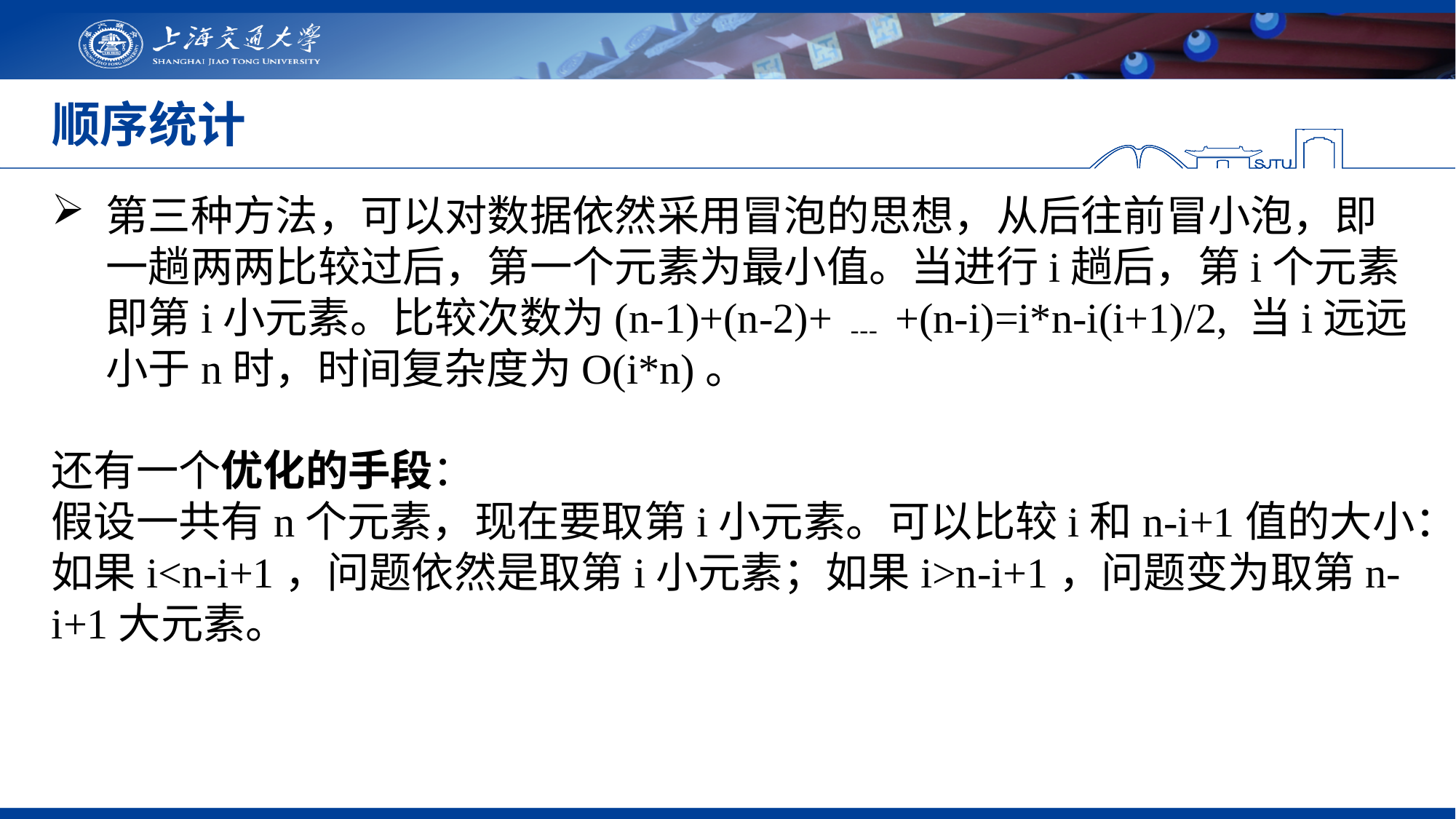

# 顺序统计
第三种方法，可以对数据依然采用冒泡的思想，从后往前冒小泡，即一趟两两比较过后，第一个元素为最小值。当进行i趟后，第i个元素即第i小元素。比较次数为(n-1)+(n-2)+﹍+(n-i)=i*n-i(i+1)/2, 当i远远小于n时，时间复杂度为O(i*n)。

还有一个优化的手段：
假设一共有n个元素，现在要取第i小元素。可以比较i和n-i+1值的大小：如果i<n-i+1，问题依然是取第i小元素；如果i>n-i+1，问题变为取第n-i+1大元素。